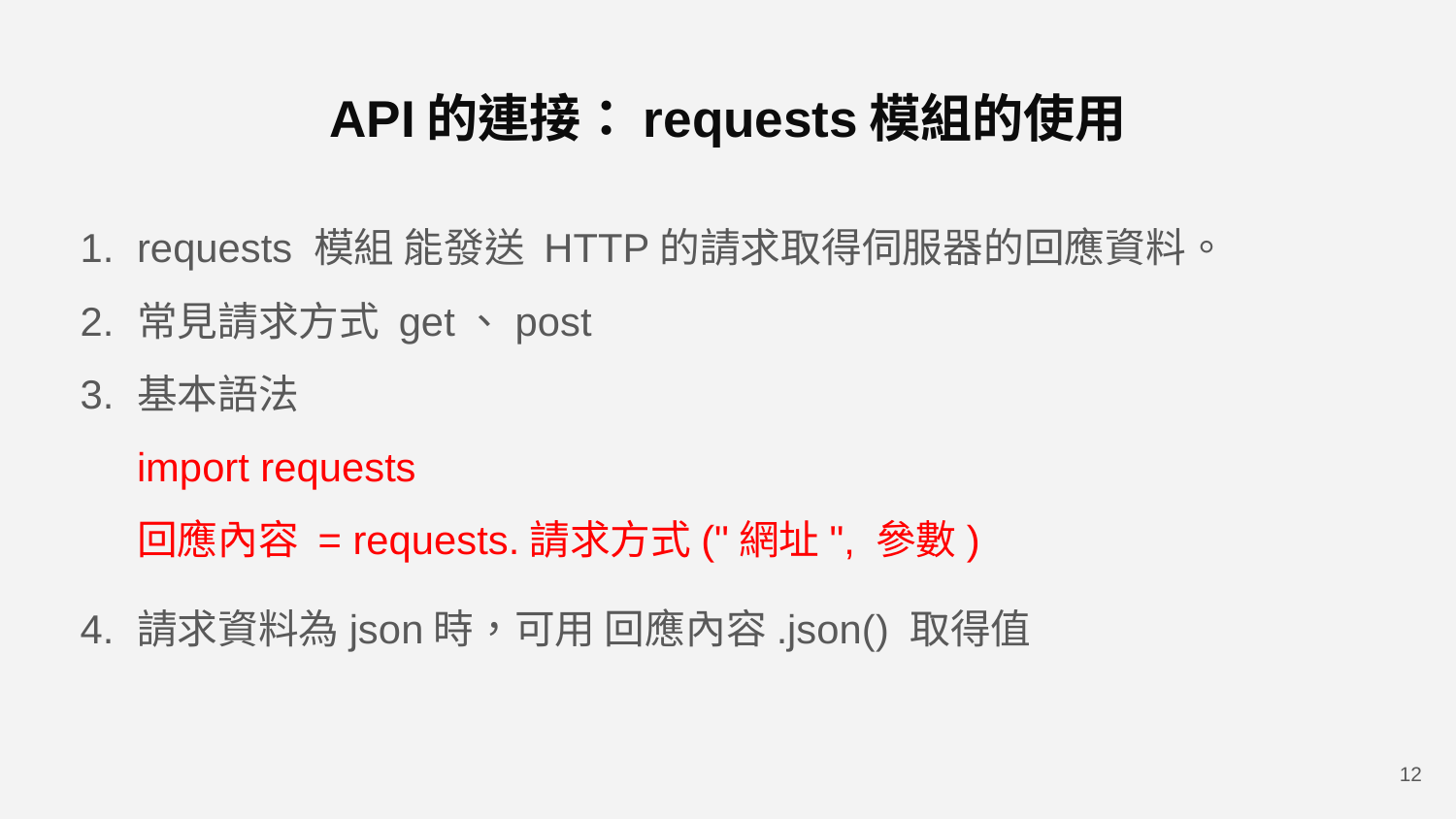

# API的連接：requests模組的使用
requests 模組 能發送 HTTP的請求取得伺服器的回應資料。
常見請求方式 get、post
基本語法
import requests
回應內容 = requests.請求方式("網址", 參數)
請求資料為json時，可用 回應內容.json() 取得值
12